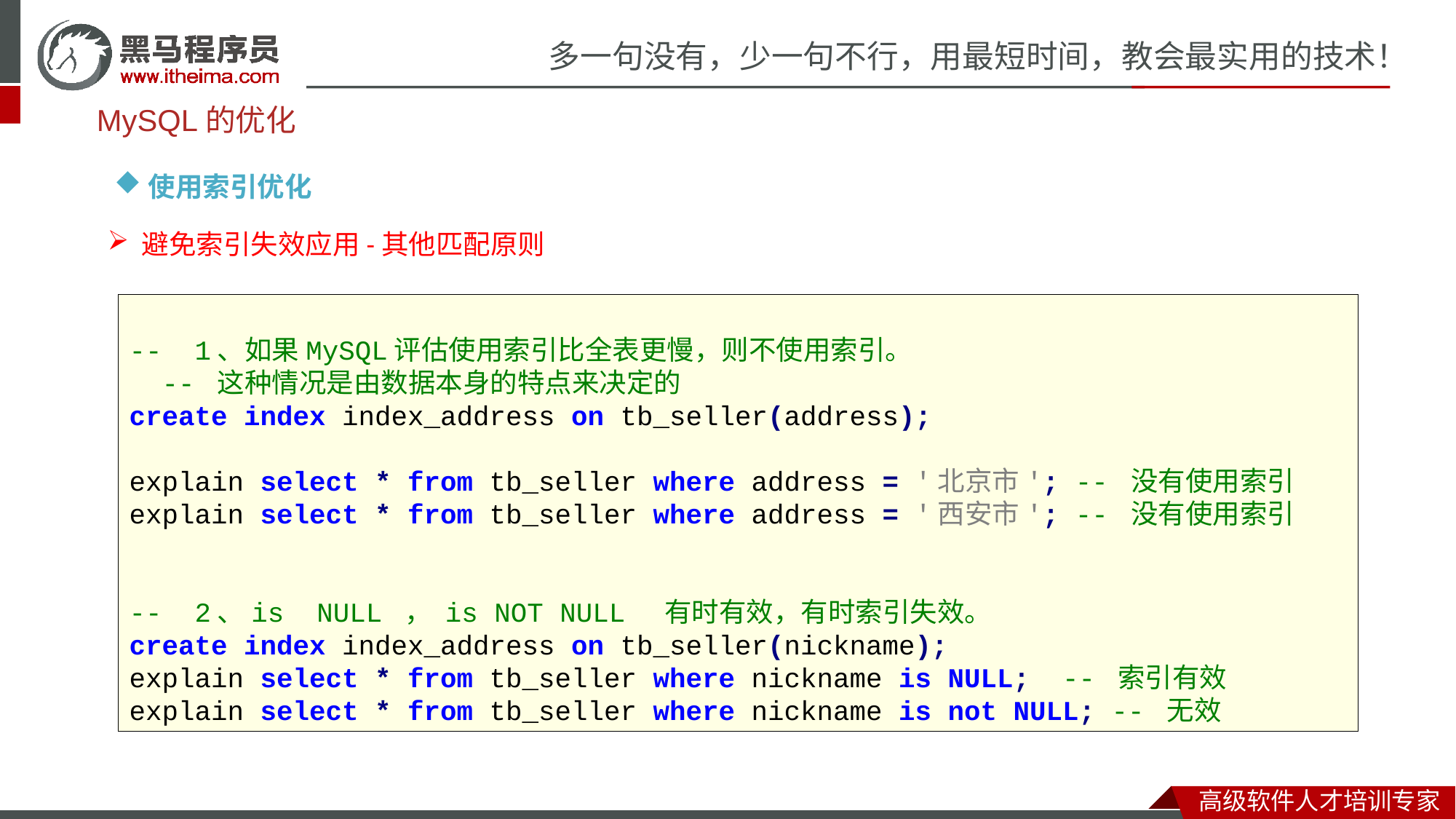

MySQL的优化
使用索引优化
避免索引失效应用-其他匹配原则

--  1、如果MySQL评估使用索引比全表更慢，则不使用索引。
  -- 这种情况是由数据本身的特点来决定的
create index index_address on tb_seller(address);

explain select * from tb_seller where address = '北京市'; -- 没有使用索引
explain select * from tb_seller where address = '西安市'; -- 没有使用索引

--  2、is  NULL ， is NOT NULL  有时有效，有时索引失效。
create index index_address on tb_seller(nickname);
explain select * from tb_seller where nickname is NULL;  -- 索引有效
explain select * from tb_seller where nickname is not NULL; -- 无效